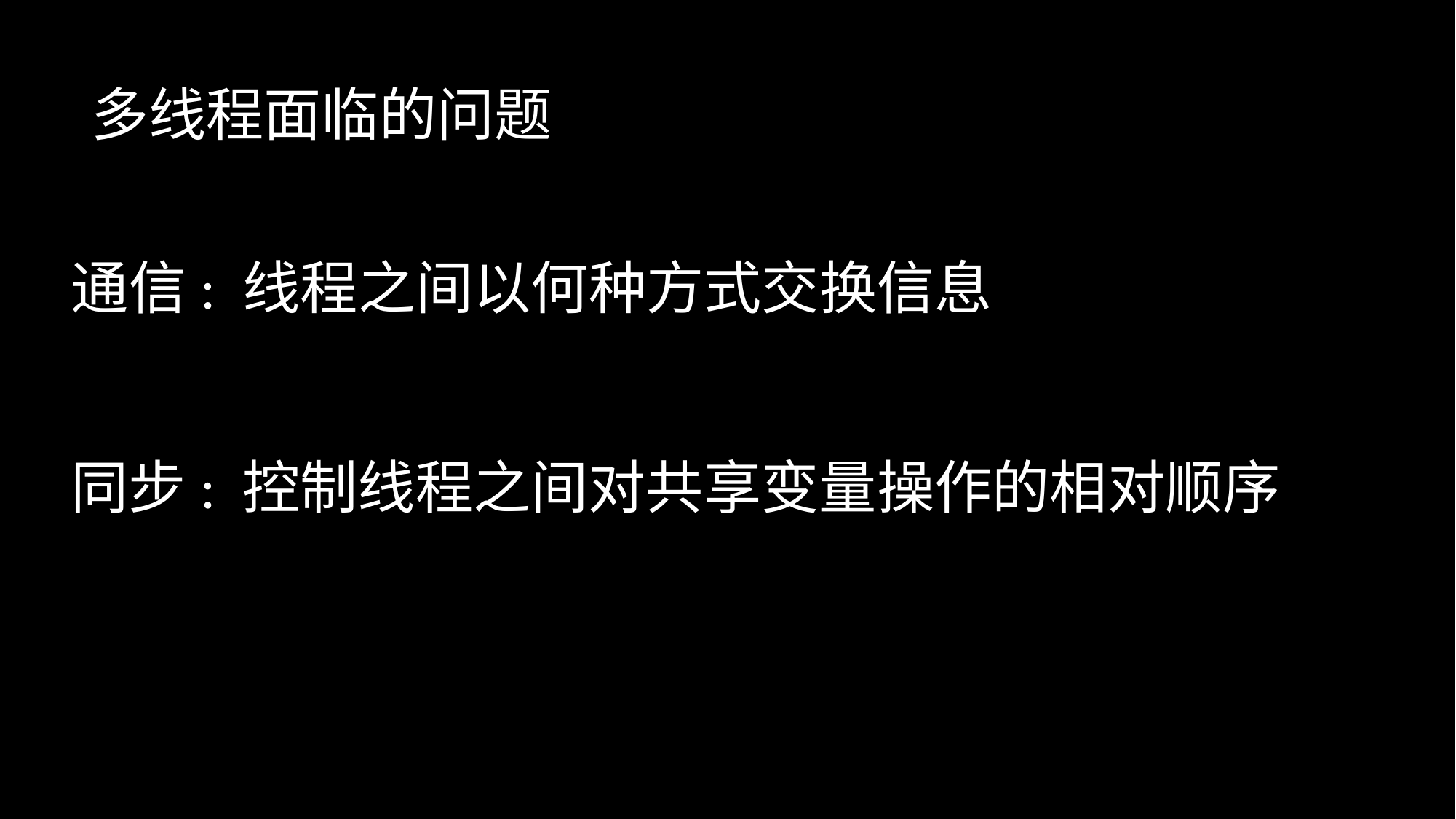

多线程面临的问题
通信: 线程之间以何种方式交换信息

同步: 控制线程之间对共享变量操作的相对顺序